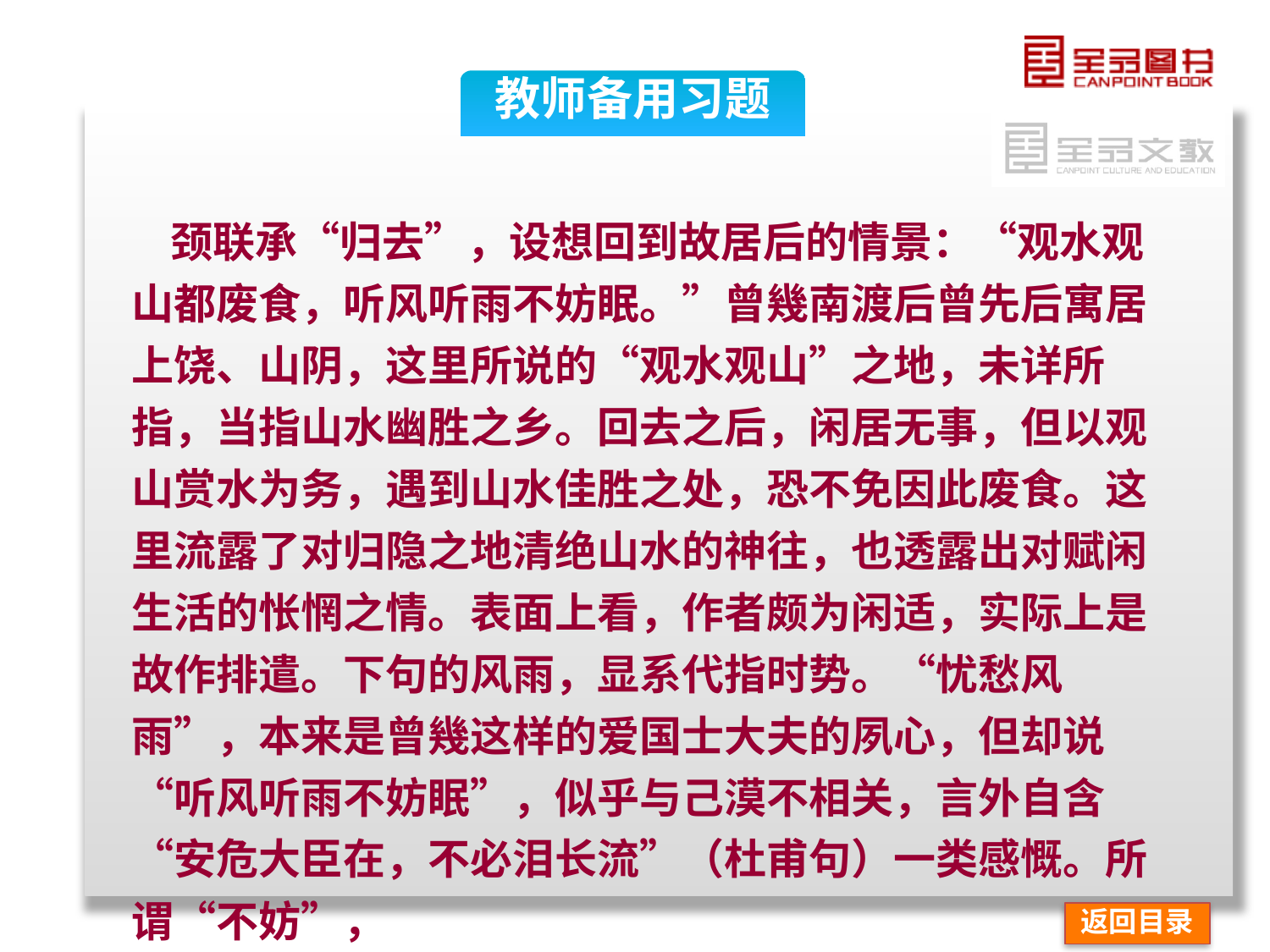

教师备用习题
   颈联承“归去”，设想回到故居后的情景：“观水观山都废食，听风听雨不妨眠。”曾幾南渡后曾先后寓居上饶、山阴，这里所说的“观水观山”之地，未详所指，当指山水幽胜之乡。回去之后，闲居无事，但以观山赏水为务，遇到山水佳胜之处，恐不免因此废食。这里流露了对归隐之地清绝山水的神往，也透露出对赋闲生活的怅惘之情。表面上看，作者颇为闲适，实际上是故作排遣。下句的风雨，显系代指时势。“忧愁风雨”，本来是曾幾这样的爱国士大夫的夙心，但却说“听风听雨不妨眠”，似乎与己漠不相关，言外自含“安危大臣在，不必泪长流”（杜甫句）一类感慨。所谓“不妨”，
返回目录